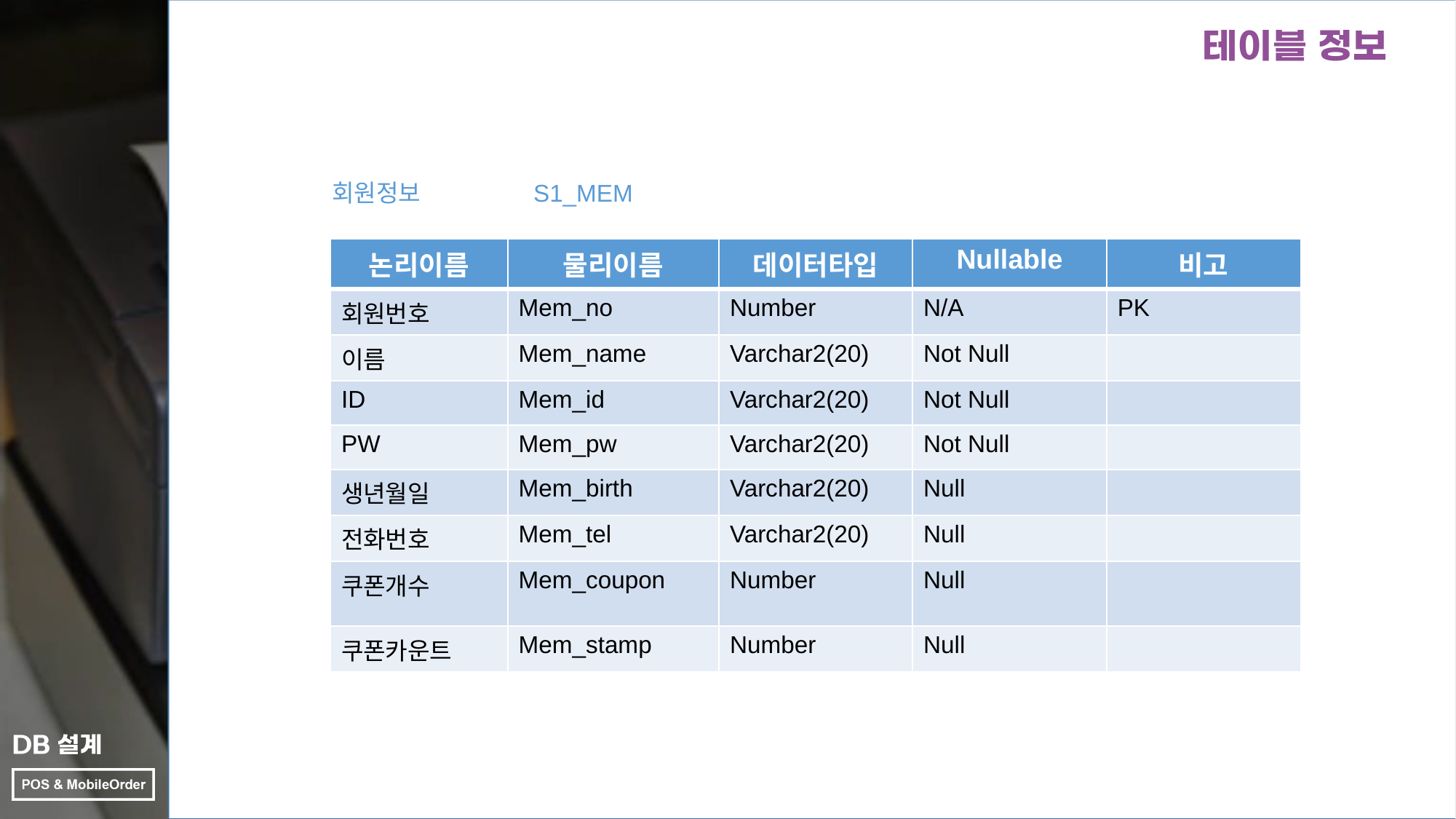

회원정보
S1_MEM
| 논리이름 | 물리이름 | 데이터타입 | Nullable | 비고 |
| --- | --- | --- | --- | --- |
| 회원번호 | Mem\_no | Number | N/A | PK |
| 이름 | Mem\_name | Varchar2(20) | Not Null |  |
| ID | Mem\_id | Varchar2(20) | Not Null |  |
| PW | Mem\_pw | Varchar2(20) | Not Null |  |
| 생년월일 | Mem\_birth | Varchar2(20) | Null |  |
| 전화번호 | Mem\_tel | Varchar2(20) | Null |  |
| 쿠폰개수 | Mem\_coupon | Number | Null |  |
| 쿠폰카운트 | Mem\_stamp | Number | Null |  |